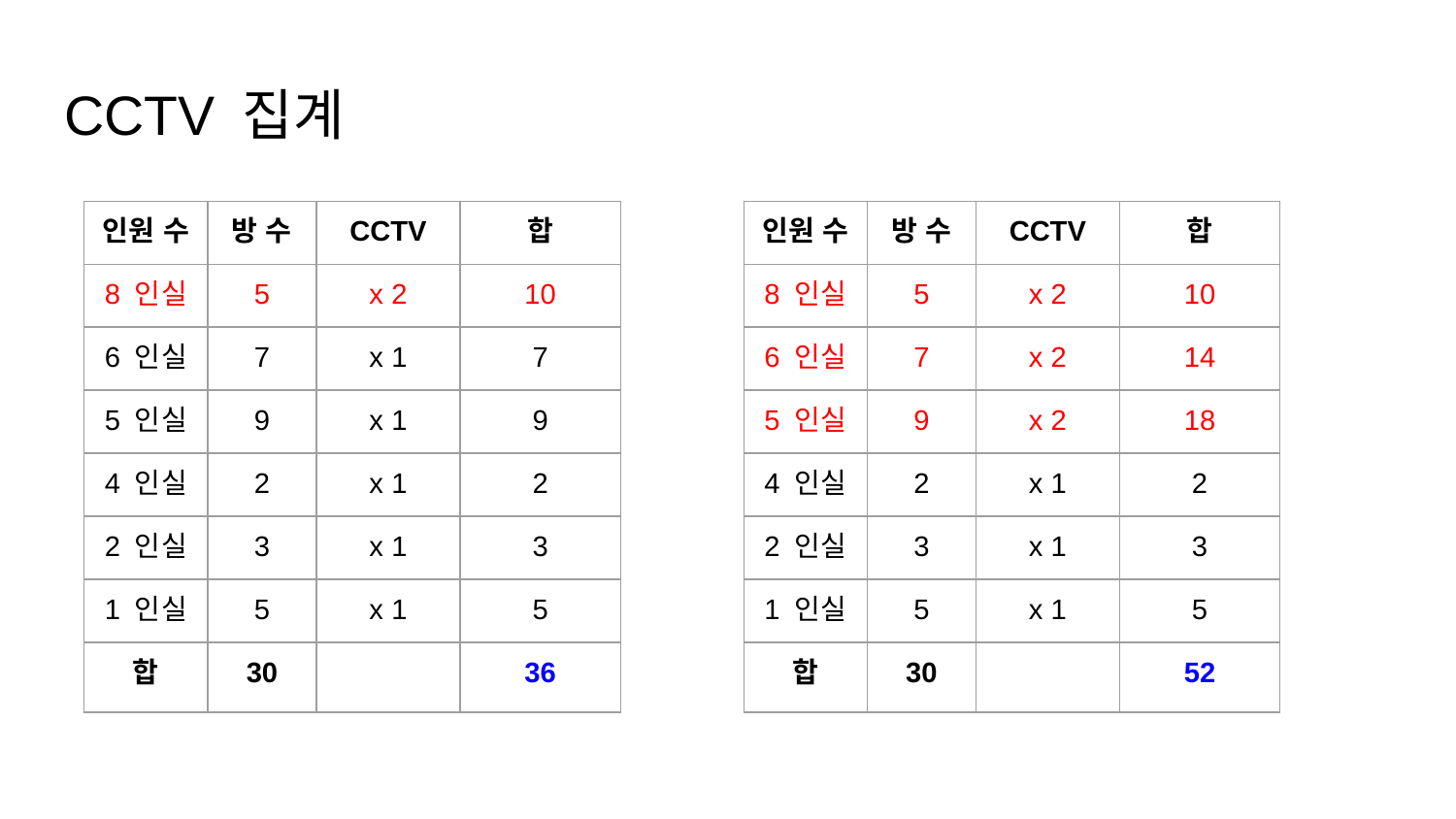

# CCTV 집계
| 인원 수 | 방 수 | CCTV | 합 |
| --- | --- | --- | --- |
| 8 인실 | 5 | x 2 | 10 |
| 6 인실 | 7 | x 1 | 7 |
| 5 인실 | 9 | x 1 | 9 |
| 4 인실 | 2 | x 1 | 2 |
| 2 인실 | 3 | x 1 | 3 |
| 1 인실 | 5 | x 1 | 5 |
| 합 | 30 |  | 36 |
| 인원 수 | 방 수 | CCTV | 합 |
| --- | --- | --- | --- |
| 8 인실 | 5 | x 2 | 10 |
| 6 인실 | 7 | x 2 | 14 |
| 5 인실 | 9 | x 2 | 18 |
| 4 인실 | 2 | x 1 | 2 |
| 2 인실 | 3 | x 1 | 3 |
| 1 인실 | 5 | x 1 | 5 |
| 합 | 30 |  | 52 |